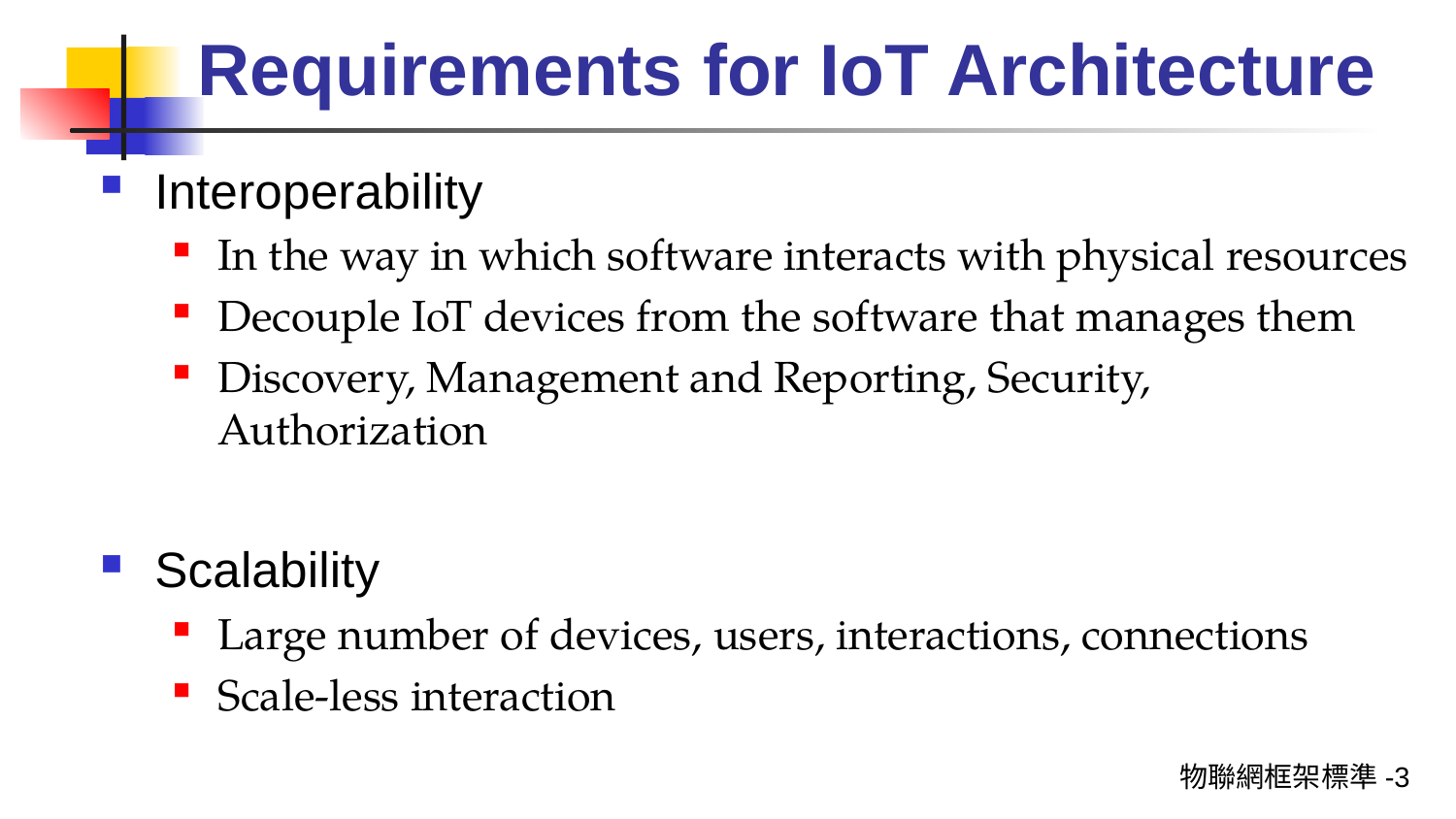

# Requirements for IoT Architecture
Interoperability
In the way in which software interacts with physical resources
Decouple IoT devices from the software that manages them
Discovery, Management and Reporting, Security, Authorization

Scalability
Large number of devices, users, interactions, connections
Scale-less interaction

物聯網框架標準-3